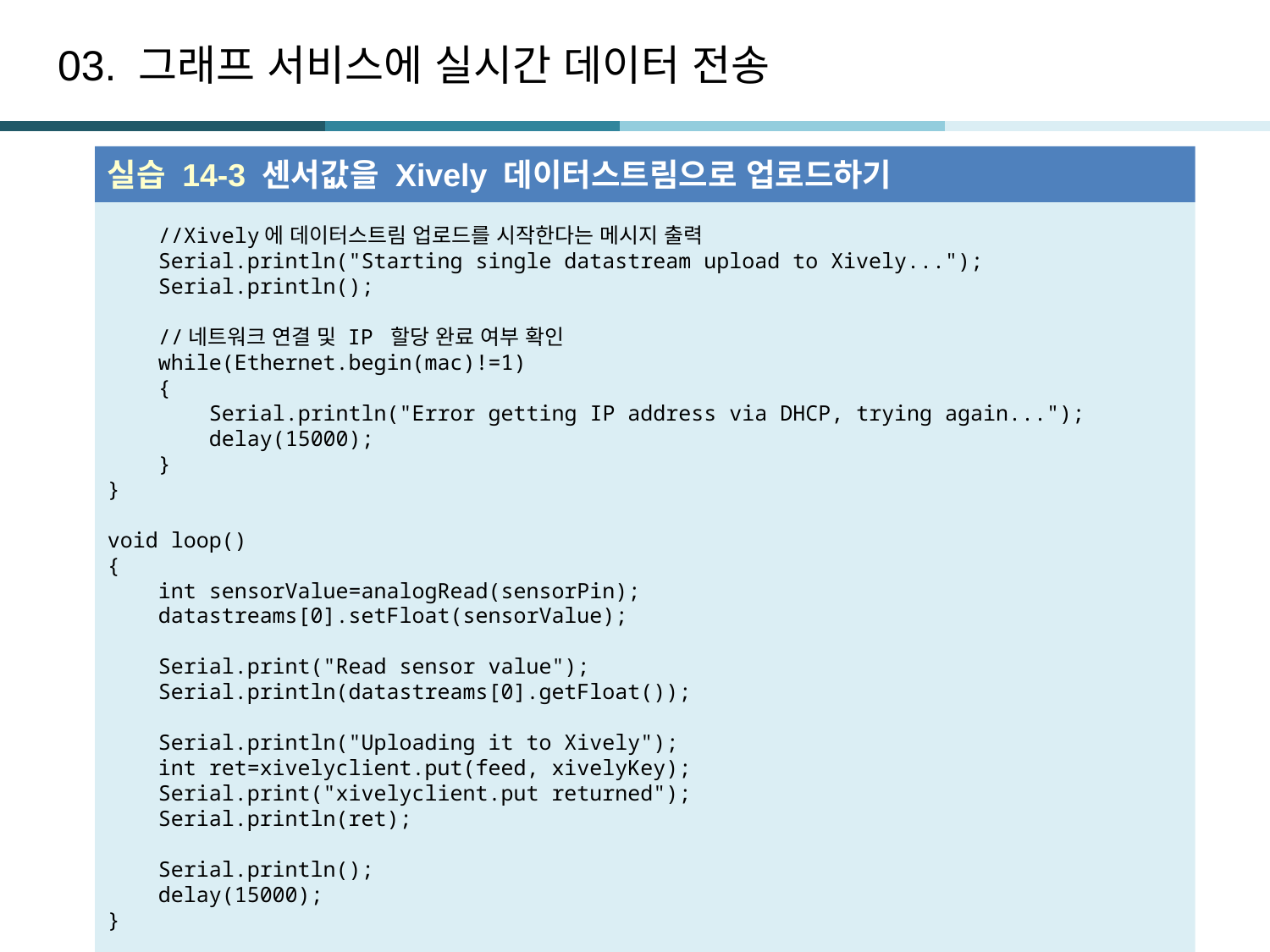

# 03. 그래프 서비스에 실시간 데이터 전송
실습 14-3 센서값을 Xively 데이터스트림으로 업로드하기
    //Xively에 데이터스트림 업로드를 시작한다는 메시지 출력
    Serial.println("Starting single datastream upload to Xively...");
    Serial.println();

    //네트워크 연결 및 IP 할당 완료 여부 확인
    while(Ethernet.begin(mac)!=1)
    {
        Serial.println("Error getting IP address via DHCP, trying again...");
        delay(15000);
    }
}

void loop()
{
    int sensorValue=analogRead(sensorPin);
    datastreams[0].setFloat(sensorValue);

    Serial.print("Read sensor value");
    Serial.println(datastreams[0].getFloat());

    Serial.println("Uploading it to Xively");
    int ret=xivelyclient.put(feed, xivelyKey);
    Serial.print("xivelyclient.put returned");
    Serial.println(ret);

    Serial.println();
    delay(15000);
}